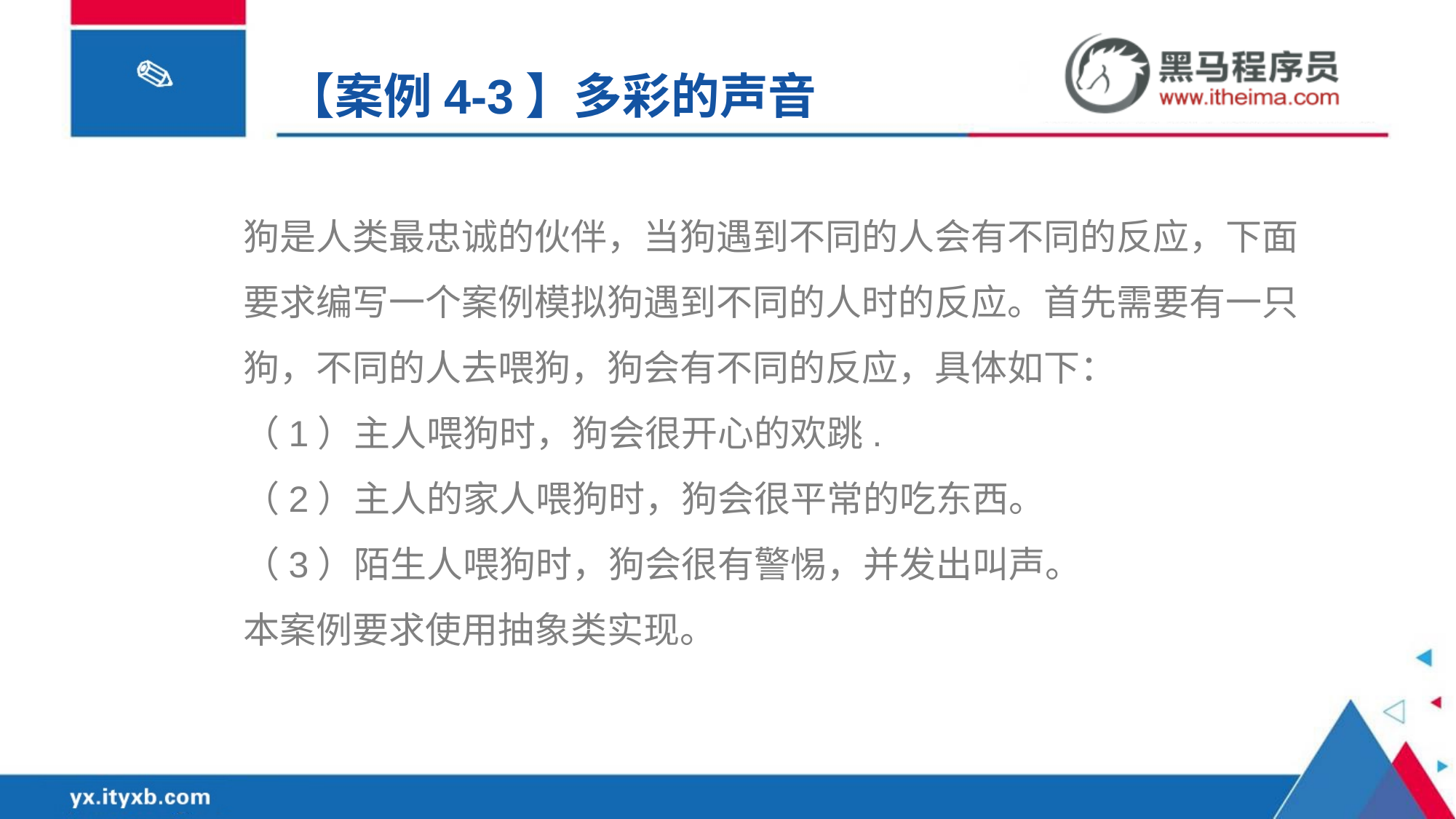

【案例4-3】多彩的声音
狗是人类最忠诚的伙伴，当狗遇到不同的人会有不同的反应，下面要求编写一个案例模拟狗遇到不同的人时的反应。首先需要有一只狗，不同的人去喂狗，狗会有不同的反应，具体如下：
（1）主人喂狗时，狗会很开心的欢跳.
（2）主人的家人喂狗时，狗会很平常的吃东西。
（3）陌生人喂狗时，狗会很有警惕，并发出叫声。
本案例要求使用抽象类实现。